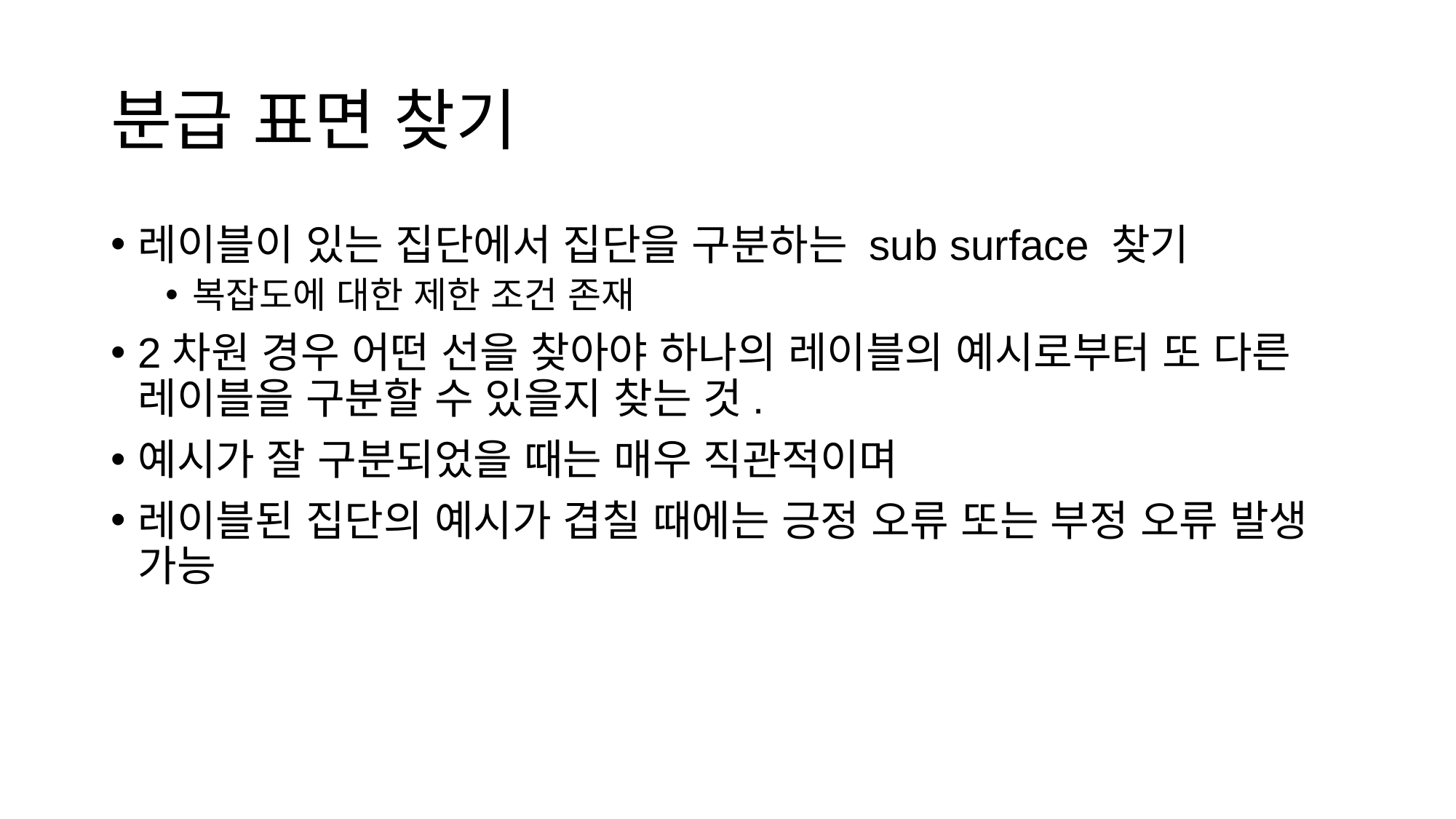

# 분급 표면 찾기
레이블이 있는 집단에서 집단을 구분하는 sub surface 찾기
복잡도에 대한 제한 조건 존재
2차원 경우 어떤 선을 찾아야 하나의 레이블의 예시로부터 또 다른 레이블을 구분할 수 있을지 찾는 것.
예시가 잘 구분되었을 때는 매우 직관적이며
레이블된 집단의 예시가 겹칠 때에는 긍정 오류 또는 부정 오류 발생 가능